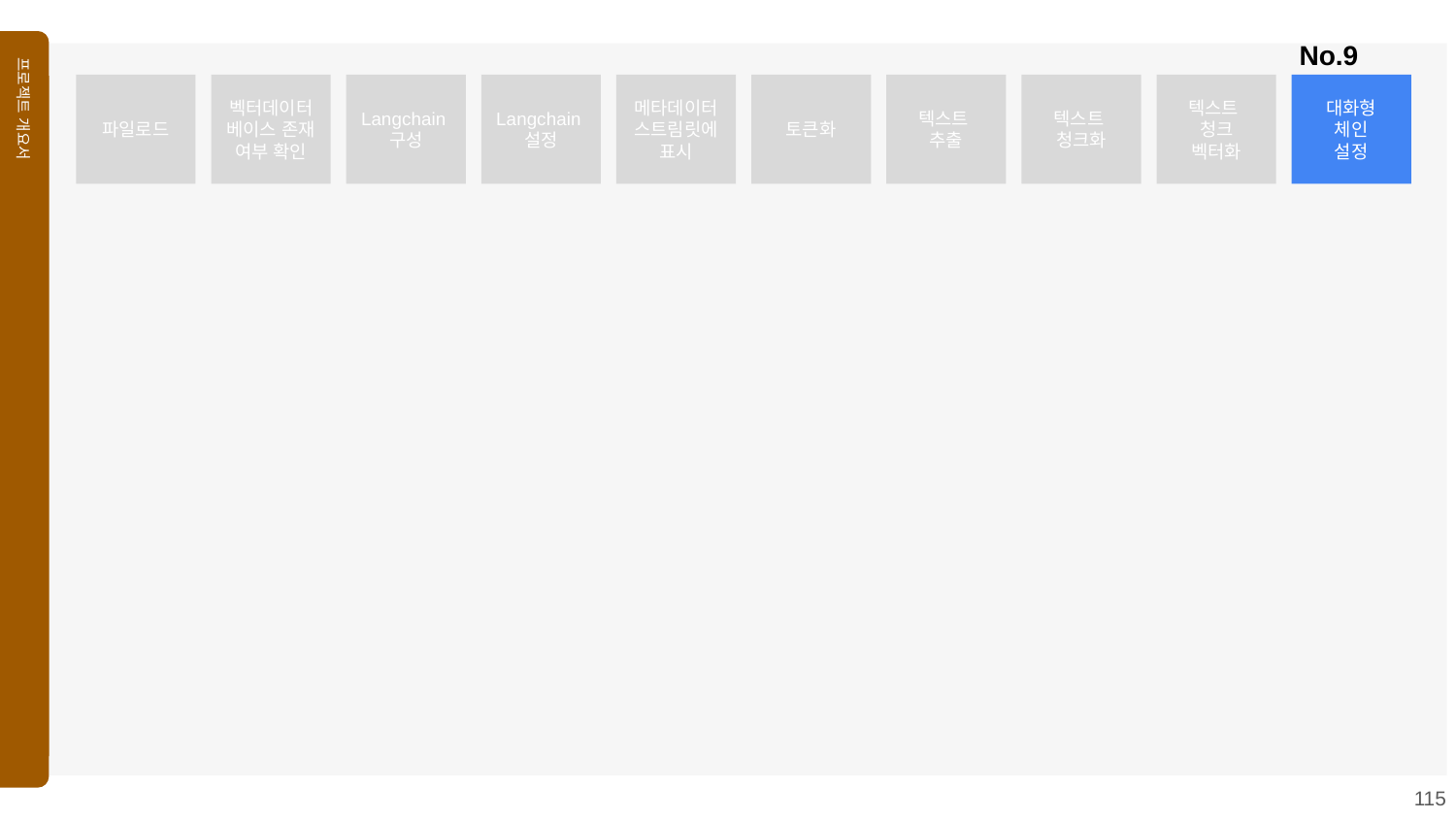

No.9

프로젝트 개요서

파일로드
벡터데이터베이스 존재
여부 확인
Langchain
구성
Langchain
설정
메타데이터
스트림릿에
표시
토큰화
텍스트
추출
텍스트
청크화
텍스트
청크
벡터화
대화형
체인
설정
115